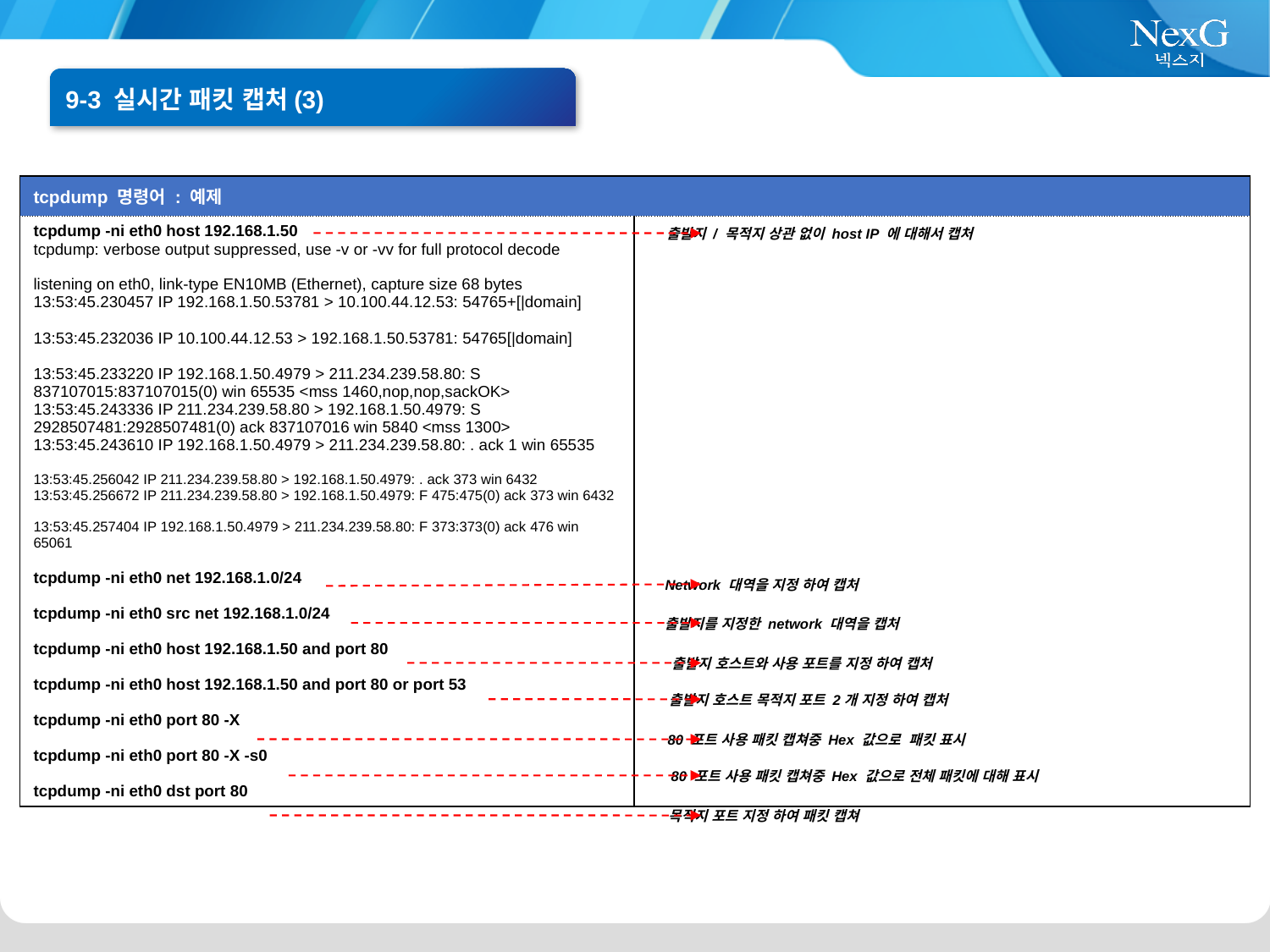

9-3 실시간 패킷 캡처(3)
| tcpdump 명령어 : 예제 |  |
| --- | --- |
| tcpdump -ni eth0 host 192.168.1.50 tcpdump: verbose output suppressed, use -v or -vv for full protocol decode listening on eth0, link-type EN10MB (Ethernet), capture size 68 bytes 13:53:45.230457 IP 192.168.1.50.53781 > 10.100.44.12.53: 54765+[|domain] 13:53:45.232036 IP 10.100.44.12.53 > 192.168.1.50.53781: 54765[|domain] 13:53:45.233220 IP 192.168.1.50.4979 > 211.234.239.58.80: S 837107015:837107015(0) win 65535 <mss 1460,nop,nop,sackOK> 13:53:45.243336 IP 211.234.239.58.80 > 192.168.1.50.4979: S 2928507481:2928507481(0) ack 837107016 win 5840 <mss 1300> 13:53:45.243610 IP 192.168.1.50.4979 > 211.234.239.58.80: . ack 1 win 65535 13:53:45.256042 IP 211.234.239.58.80 > 192.168.1.50.4979: . ack 373 win 6432 13:53:45.256672 IP 211.234.239.58.80 > 192.168.1.50.4979: F 475:475(0) ack 373 win 6432 13:53:45.257404 IP 192.168.1.50.4979 > 211.234.239.58.80: F 373:373(0) ack 476 win 65061 tcpdump -ni eth0 net 192.168.1.0/24 tcpdump -ni eth0 src net 192.168.1.0/24 tcpdump -ni eth0 host 192.168.1.50 and port 80 tcpdump -ni eth0 host 192.168.1.50 and port 80 or port 53 tcpdump -ni eth0 port 80 -X tcpdump -ni eth0 port 80 -X -s0 tcpdump -ni eth0 dst port 80 |  |
출발지 / 목적지 상관 없이 host IP 에 대해서 캡처

Network 대역을 지정 하여 캡처

출발지를 지정한 network 대역을 캡처

출발지 호스트와 사용 포트를 지정 하여 캡처

출발지 호스트 목적지 포트 2개 지정 하여 캡처

80 포트 사용 패킷 캡쳐중 Hex 값으로  패킷 표시

80 포트 사용 패킷 캡쳐중 Hex 값으로 전체 패킷에 대해 표시

목적지 포트 지정 하여 패킷 캡쳐